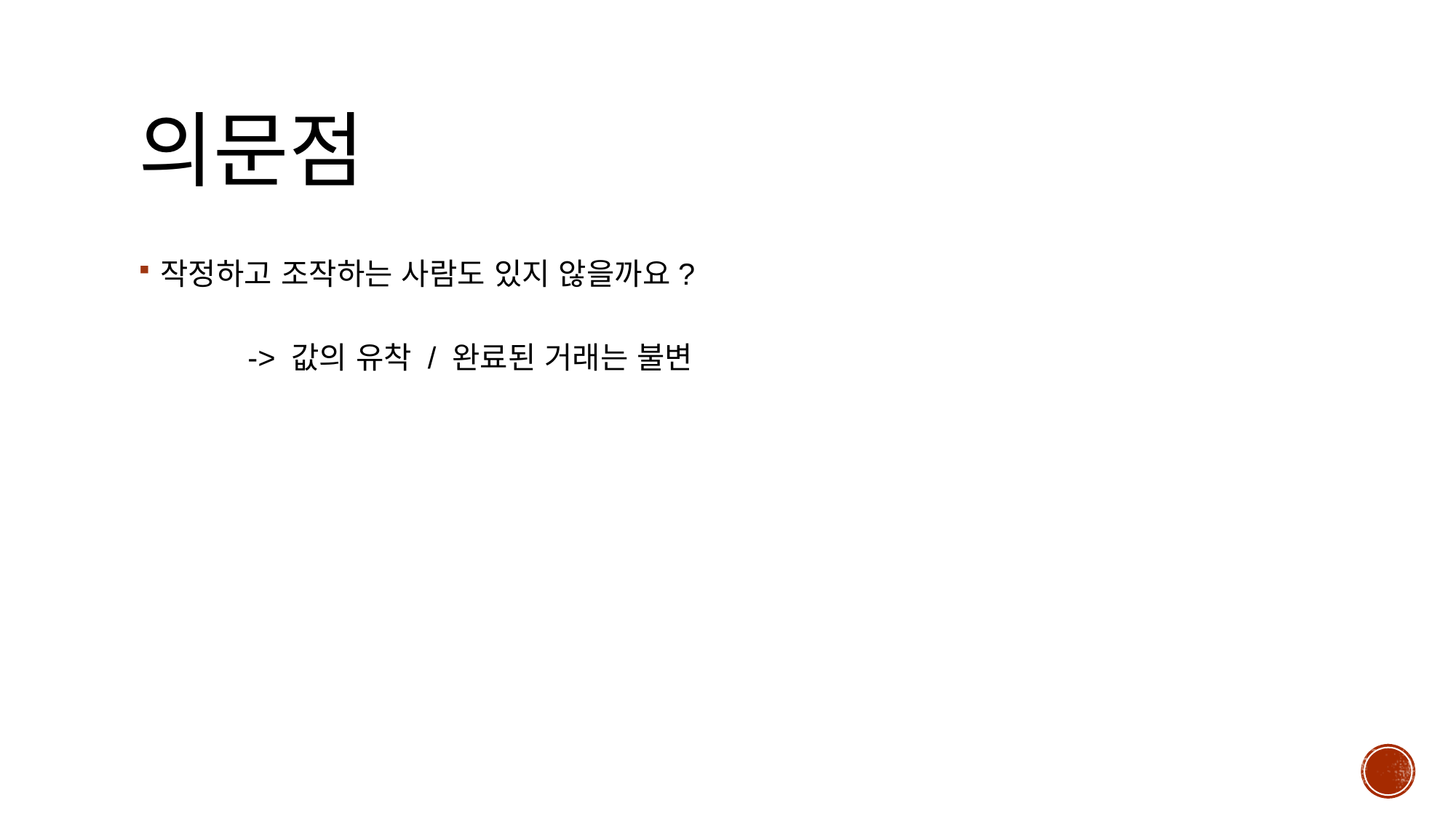

# 의문점
작정하고 조작하는 사람도 있지 않을까요?
	-> 값의 유착 / 완료된 거래는 불변